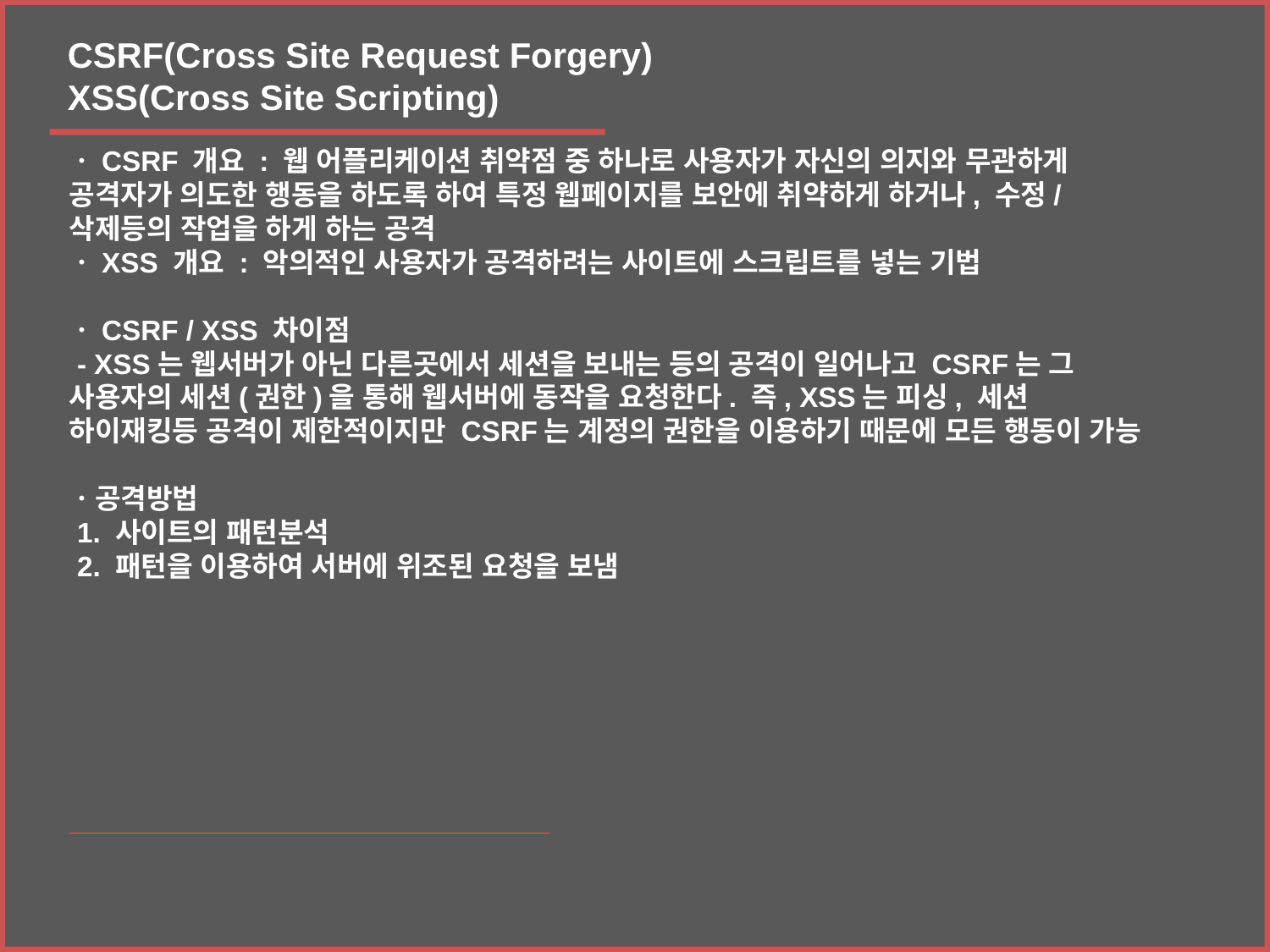

CSRF(Cross Site Request Forgery)
XSS(Cross Site Scripting)

ㆍCSRF 개요 : 웹 어플리케이션 취약점 중 하나로 사용자가 자신의 의지와 무관하게 공격자가 의도한 행동을 하도록 하여 특정 웹페이지를 보안에 취약하게 하거나, 수정/삭제등의 작업을 하게 하는 공격
ㆍXSS 개요 : 악의적인 사용자가 공격하려는 사이트에 스크립트를 넣는 기법

ㆍCSRF / XSS 차이점
 - XSS는 웹서버가 아닌 다른곳에서 세션을 보내는 등의 공격이 일어나고 CSRF는 그 사용자의 세션(권한)을 통해 웹서버에 동작을 요청한다. 즉, XSS는 피싱, 세션 하이재킹등 공격이 제한적이지만 CSRF는 계정의 권한을 이용하기 때문에 모든 행동이 가능

ㆍ공격방법
 1. 사이트의 패턴분석
 2. 패턴을 이용하여 서버에 위조된 요청을 보냄